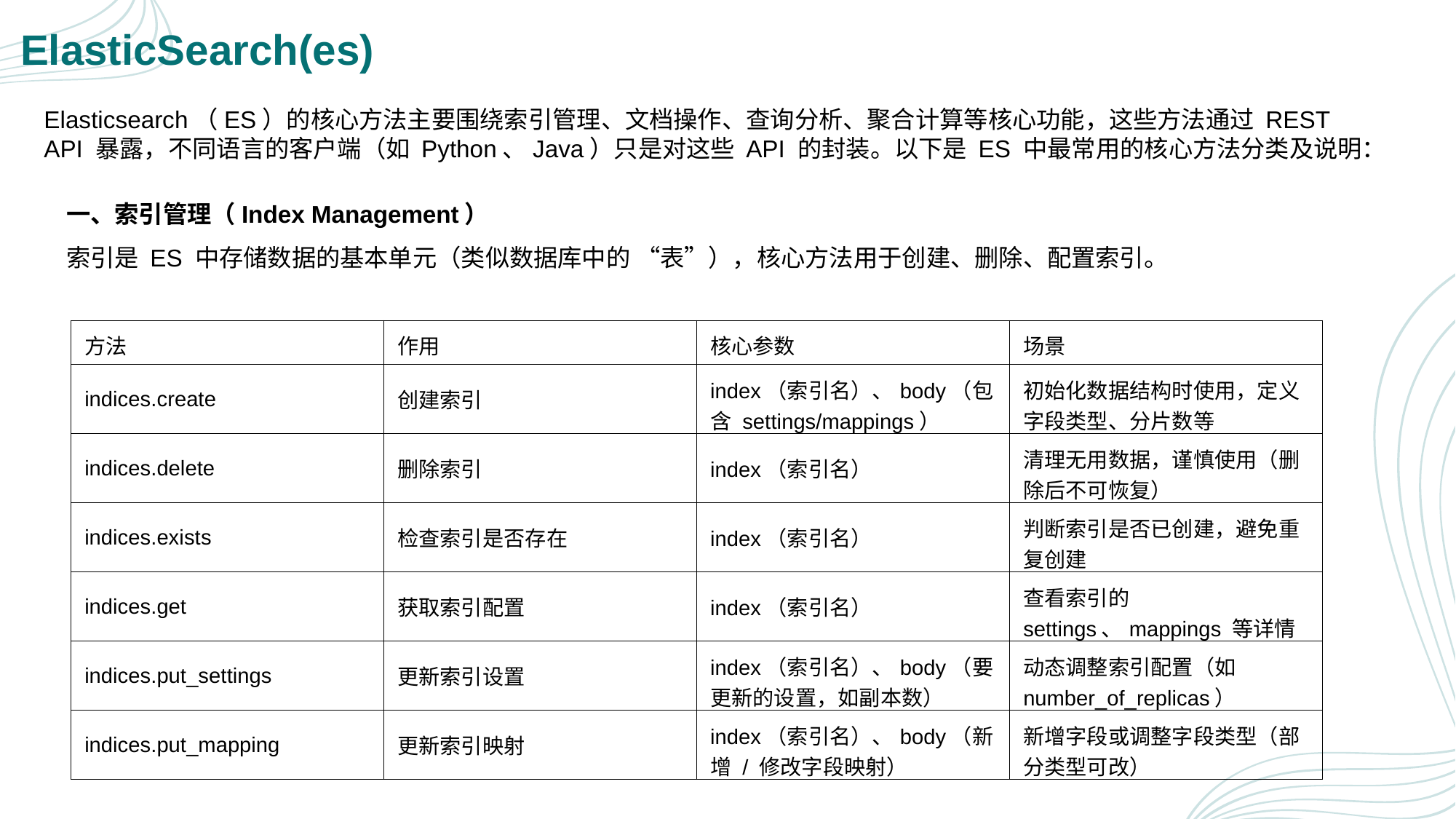

# ElasticSearch(es)
Elasticsearch（ES）的核心方法主要围绕索引管理、文档操作、查询分析、聚合计算等核心功能，这些方法通过 REST API 暴露，不同语言的客户端（如 Python、Java）只是对这些 API 的封装。以下是 ES 中最常用的核心方法分类及说明：
一、索引管理（Index Management）
索引是 ES 中存储数据的基本单元（类似数据库中的 “表”），核心方法用于创建、删除、配置索引。
| 方法 | 作用 | 核心参数 | 场景 |
| --- | --- | --- | --- |
| indices.create | 创建索引 | index（索引名）、body（包含 settings/mappings） | 初始化数据结构时使用，定义字段类型、分片数等 |
| indices.delete | 删除索引 | index（索引名） | 清理无用数据，谨慎使用（删除后不可恢复） |
| indices.exists | 检查索引是否存在 | index（索引名） | 判断索引是否已创建，避免重复创建 |
| indices.get | 获取索引配置 | index（索引名） | 查看索引的 settings、mappings 等详情 |
| indices.put\_settings | 更新索引设置 | index（索引名）、body（要更新的设置，如副本数） | 动态调整索引配置（如number\_of\_replicas） |
| indices.put\_mapping | 更新索引映射 | index（索引名）、body（新增 / 修改字段映射） | 新增字段或调整字段类型（部分类型可改） |